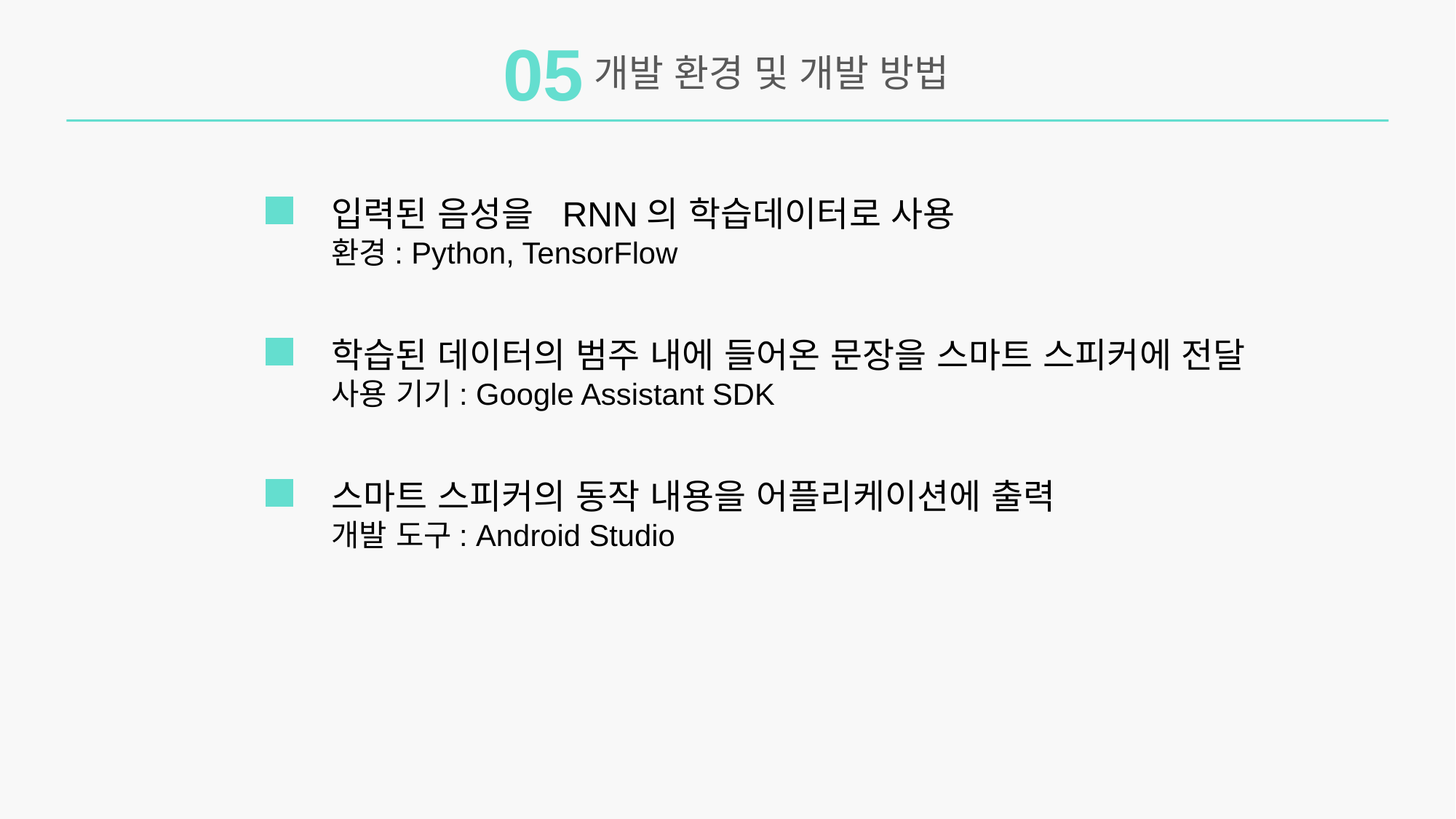

05
개발 환경 및 개발 방법

입력된 음성을  RNN의 학습데이터로 사용
환경: Python, TensorFlow

학습된 데이터의 범주 내에 들어온 문장을 스마트 스피커에 전달
사용 기기: Google Assistant SDK

스마트 스피커의 동작 내용을 어플리케이션에 출력
개발 도구: Android Studio